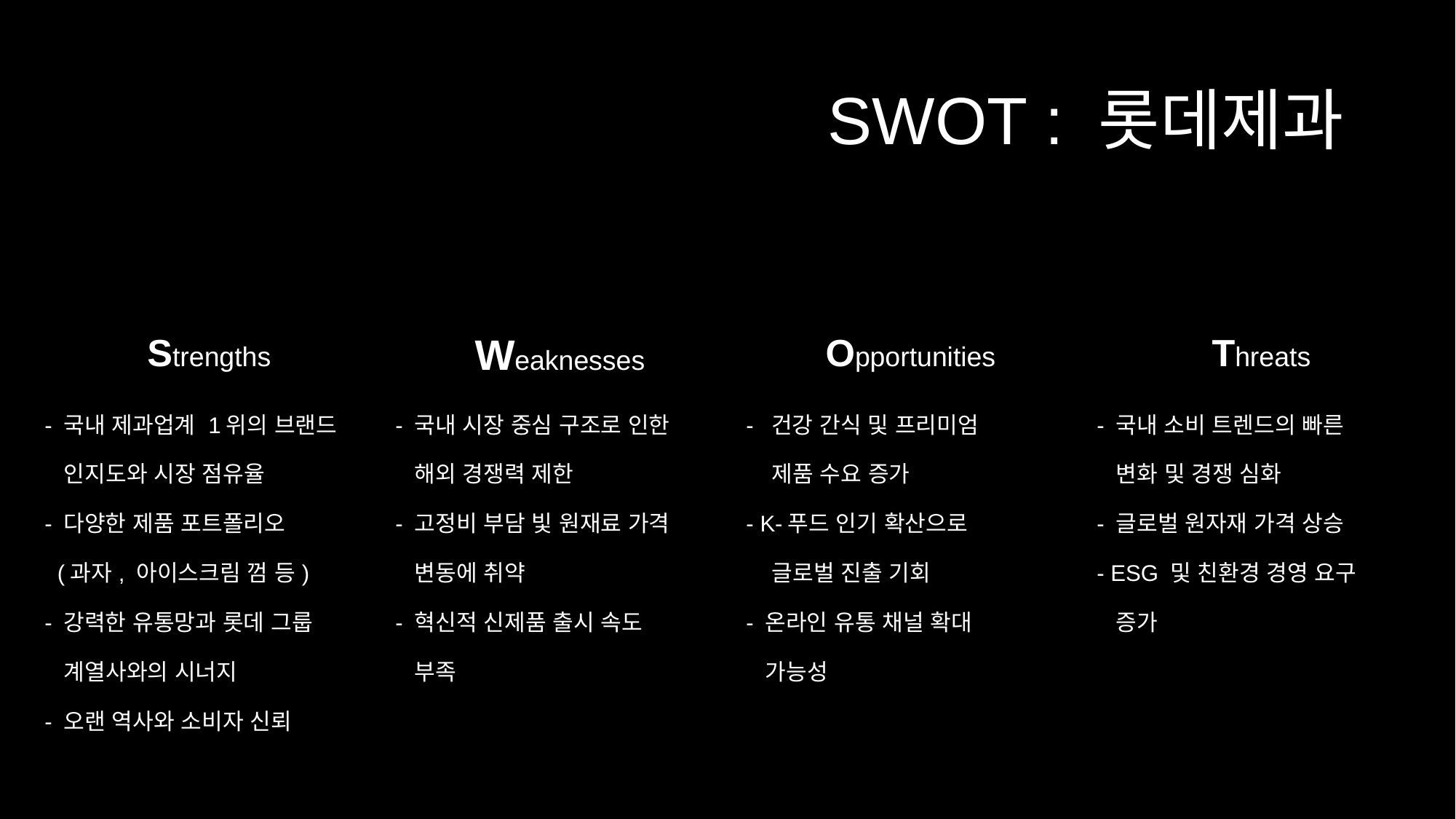

# SWOT : 롯데제과
| Strengths | Weaknesses | Opportunities | Threats |
| --- | --- | --- | --- |
| - 국내 제과업계 1위의 브랜드 인지도와 시장 점유율 - 다양한 제품 포트폴리오 (과자, 아이스크림 껌 등) - 강력한 유통망과 롯데 그룹 계열사와의 시너지 - 오랜 역사와 소비자 신뢰 | - 국내 시장 중심 구조로 인한 해외 경쟁력 제한 - 고정비 부담 빛 원재료 가격 변동에 취약 - 혁신적 신제품 출시 속도 부족 | - 건강 간식 및 프리미엄 제품 수요 증가 - K-푸드 인기 확산으로 글로벌 진출 기회 - 온라인 유통 채널 확대 가능성 | - 국내 소비 트렌드의 빠른 변화 및 경쟁 심화 - 글로벌 원자재 가격 상승 - ESG 및 친환경 경영 요구 증가 |